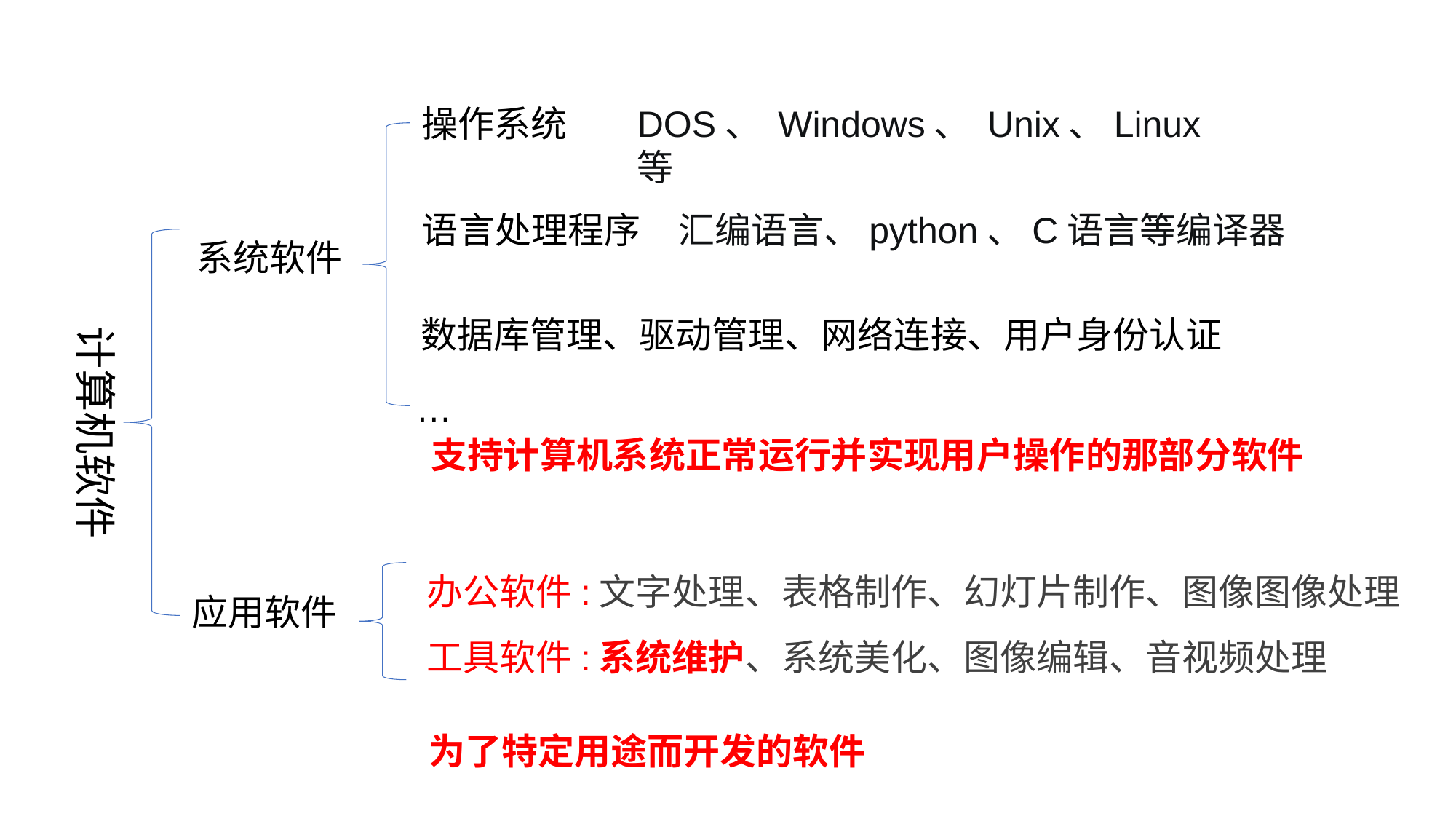

操作系统
DOS、 Windows、 Unix、Linux等

汇编语言、python、C语言等编译器
语言处理程序

系统软件
数据库管理、驱动管理、网络连接、用户身份认证
计算机软件
…
支持计算机系统正常运行并实现用户操作的那部分软件
办公软件:文字处理、表格制作、幻灯片制作、图像图像处理
工具软件:系统维护、系统美化、图像编辑、音视频处理

应用软件
为了特定用途而开发的软件